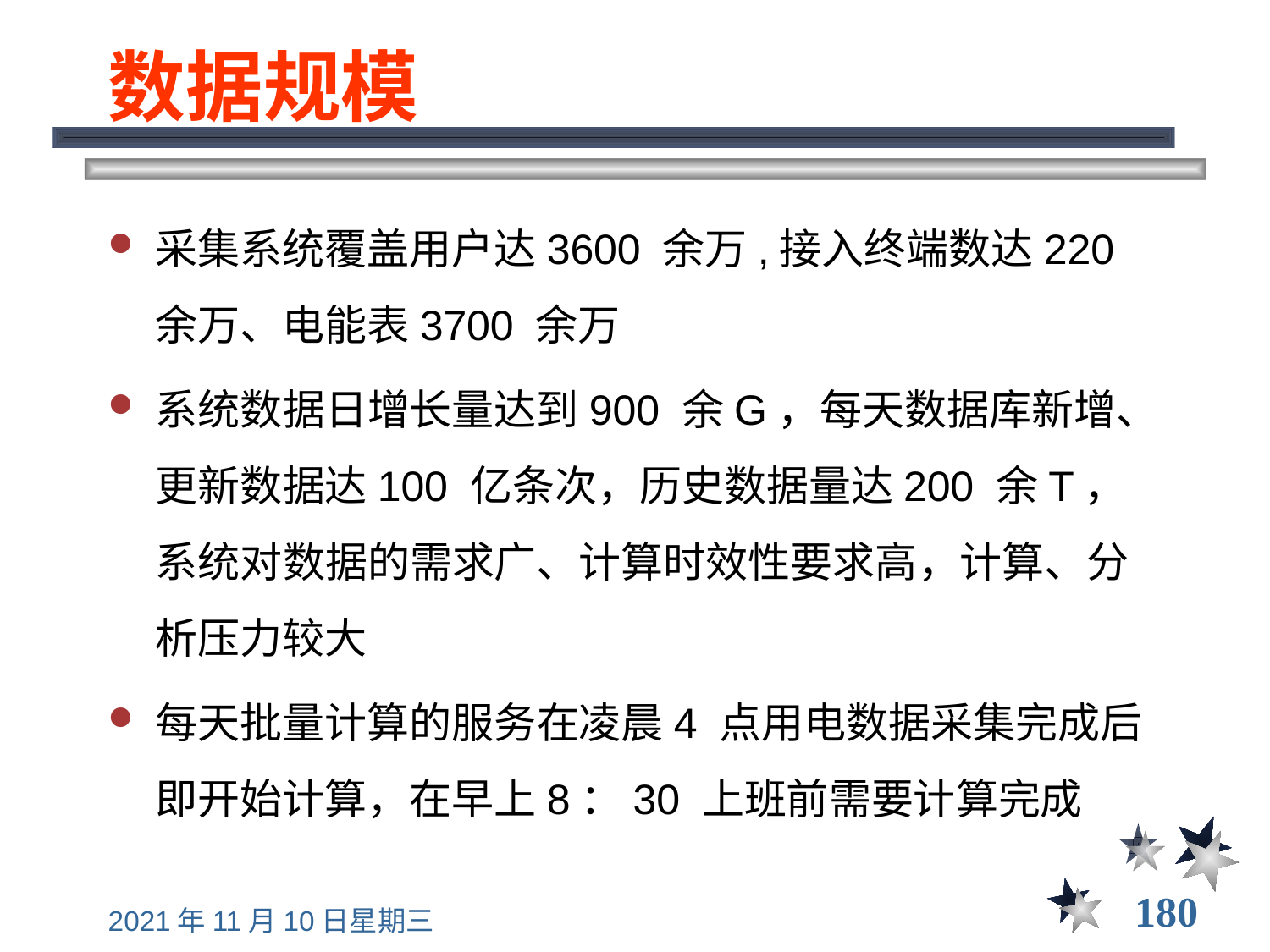

# 数据规模
采集系统覆盖用户达3600 余万,接入终端数达220余万、电能表3700 余万
系统数据日增长量达到900 余G，每天数据库新增、更新数据达100 亿条次，历史数据量达200 余T，系统对数据的需求广、计算时效性要求高，计算、分析压力较大
每天批量计算的服务在凌晨4 点用电数据采集完成后即开始计算，在早上8：30 上班前需要计算完成
180
2021年11月10日星期三
大数据管理----前言